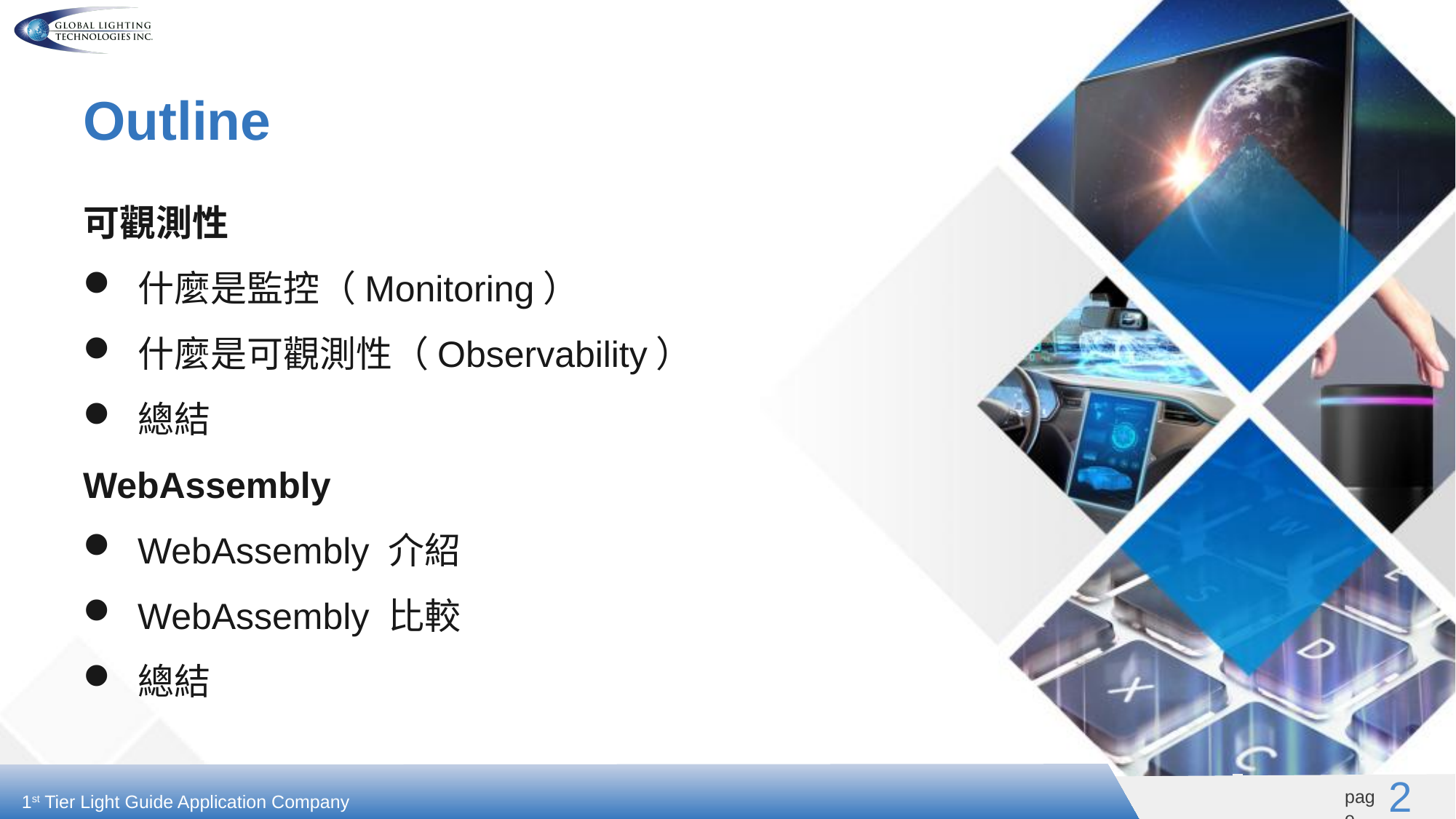

# Outline
可觀測性
什麼是監控（Monitoring）
什麼是可觀測性（Observability）
總結
WebAssembly
WebAssembly 介紹
WebAssembly 比較
總結